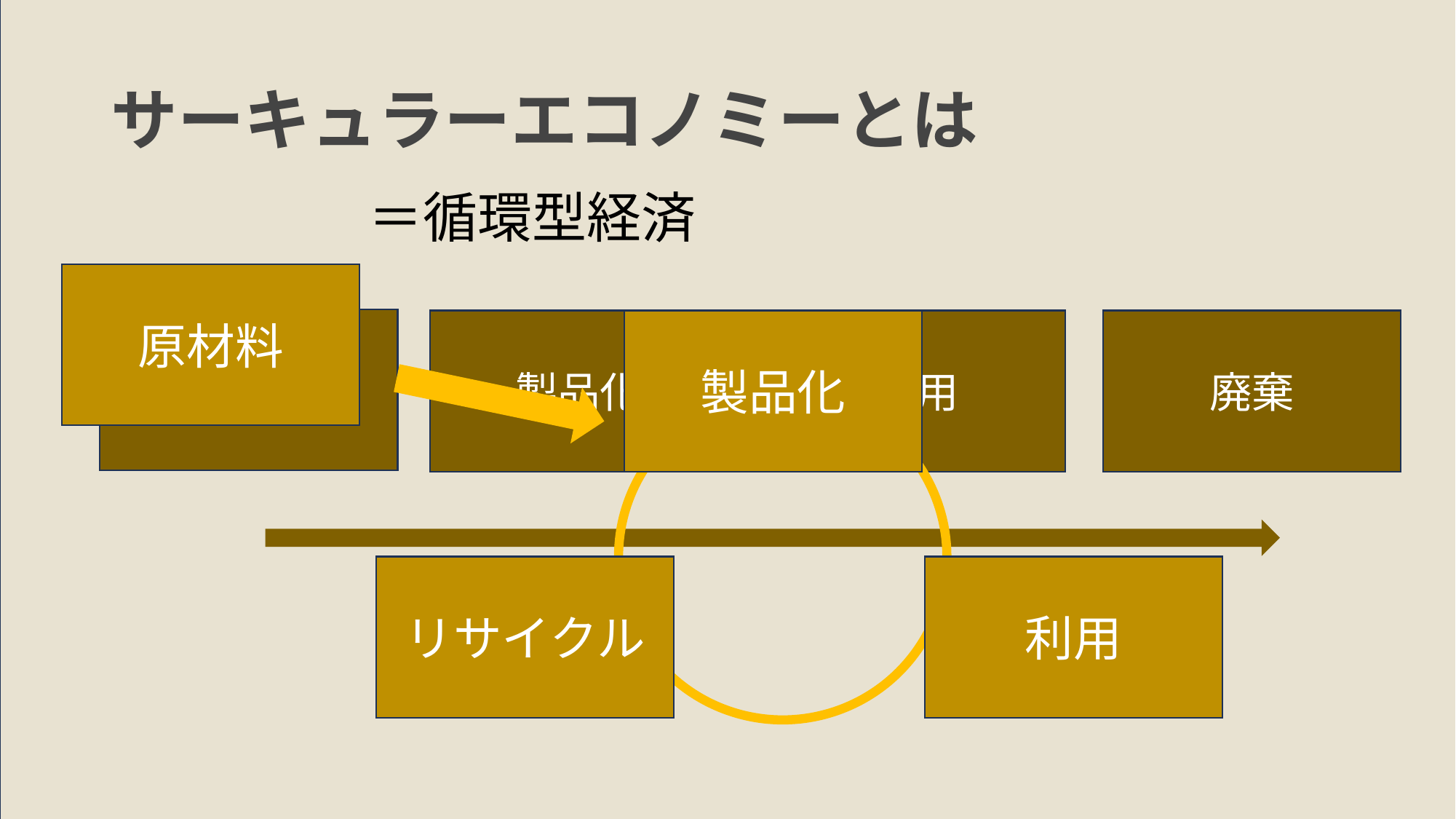

# サーキュラーエコノミーとは
＝循環型経済
原材料

原材料
製品化
製品化
利用
廃棄

リサイクル
利用